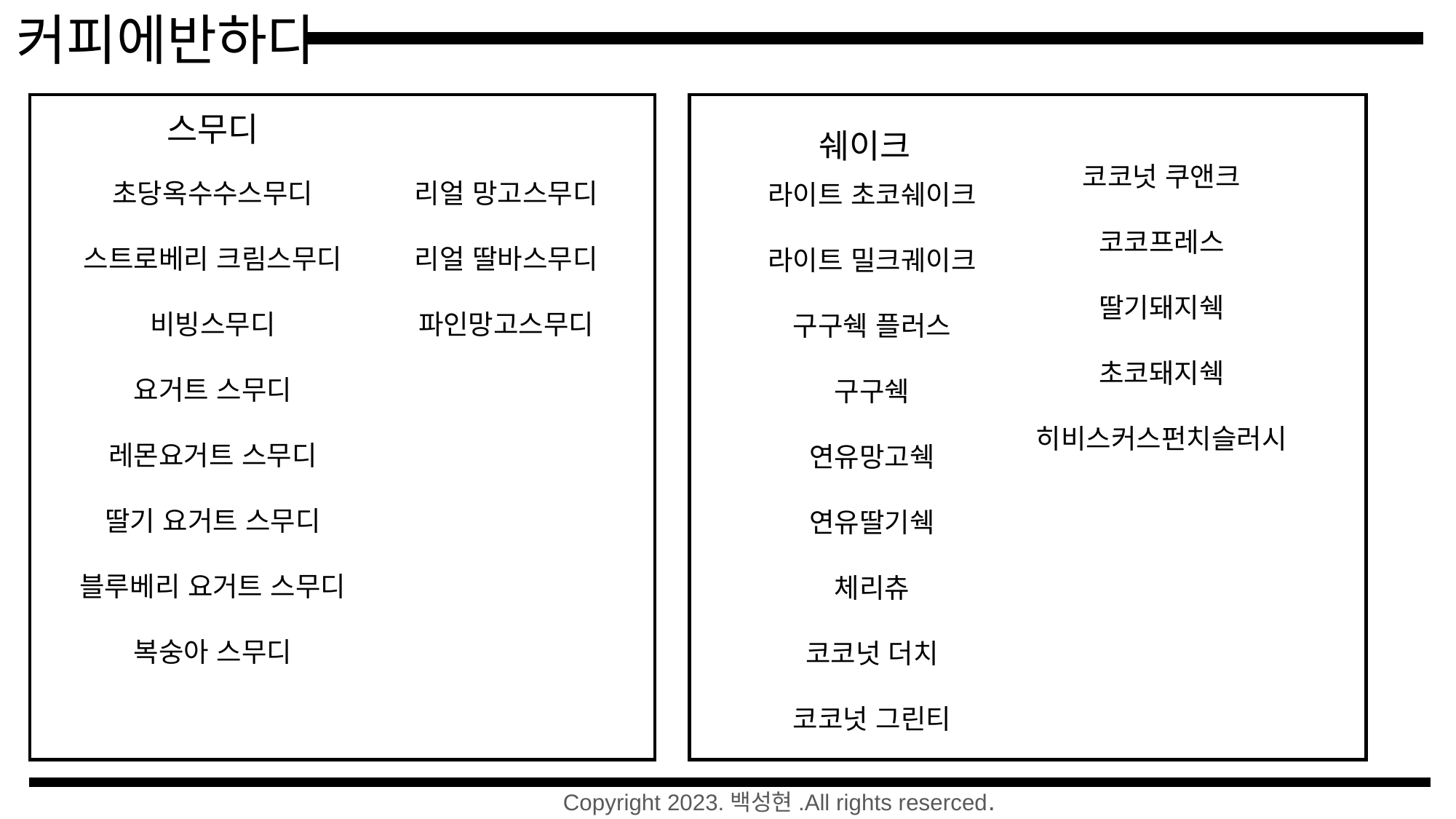

커피에반하다

스무디
쉐이크
코코넛 쿠앤크

코코프레스

딸기돼지쉑

초코돼지쉑

히비스커스펀치슬러시
리얼 망고스무디

리얼 딸바스무디

파인망고스무디
초당옥수수스무디

스트로베리 크림스무디

비빙스무디

요거트 스무디

레몬요거트 스무디

딸기 요거트 스무디

블루베리 요거트 스무디

복숭아 스무디

라이트 초코쉐이크

라이트 밀크궤이크

구구쉑 플러스

구구쉑

연유망고쉑

연유딸기쉑

체리츄

코코넛 더치

코코넛 그린티

Copyright 2023.백성현.All rights reserced.